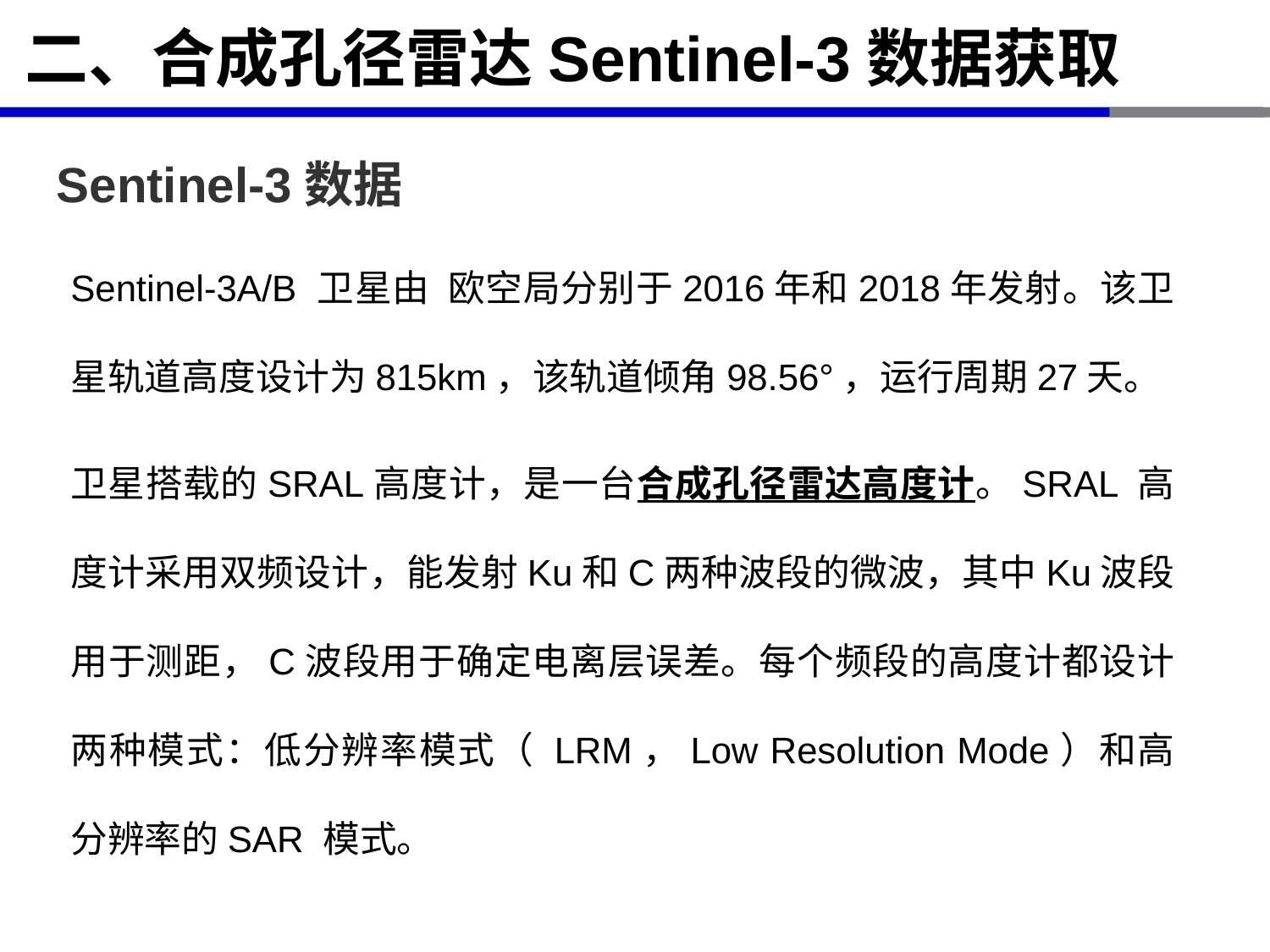

# 二、合成孔径雷达Sentinel-3数据获取
Sentinel-3数据
Sentinel-3A/B 卫星由﻿欧空局分别于2016年和2018年发射。该卫星轨道高度设计为815km，该轨道倾角98.56°，运行周期27天。
卫星搭载的SRAL高度计，是一台合成孔径雷达高度计。SRAL 高度计采用双频设计，能发射Ku和C两种波段的微波，其中Ku波段用于测距，C波段用于确定电离层误差。每个频段的高度计都设计两种模式：低分辨率模式（ LRM，Low Resolution Mode）和高分辨率的SAR 模式。